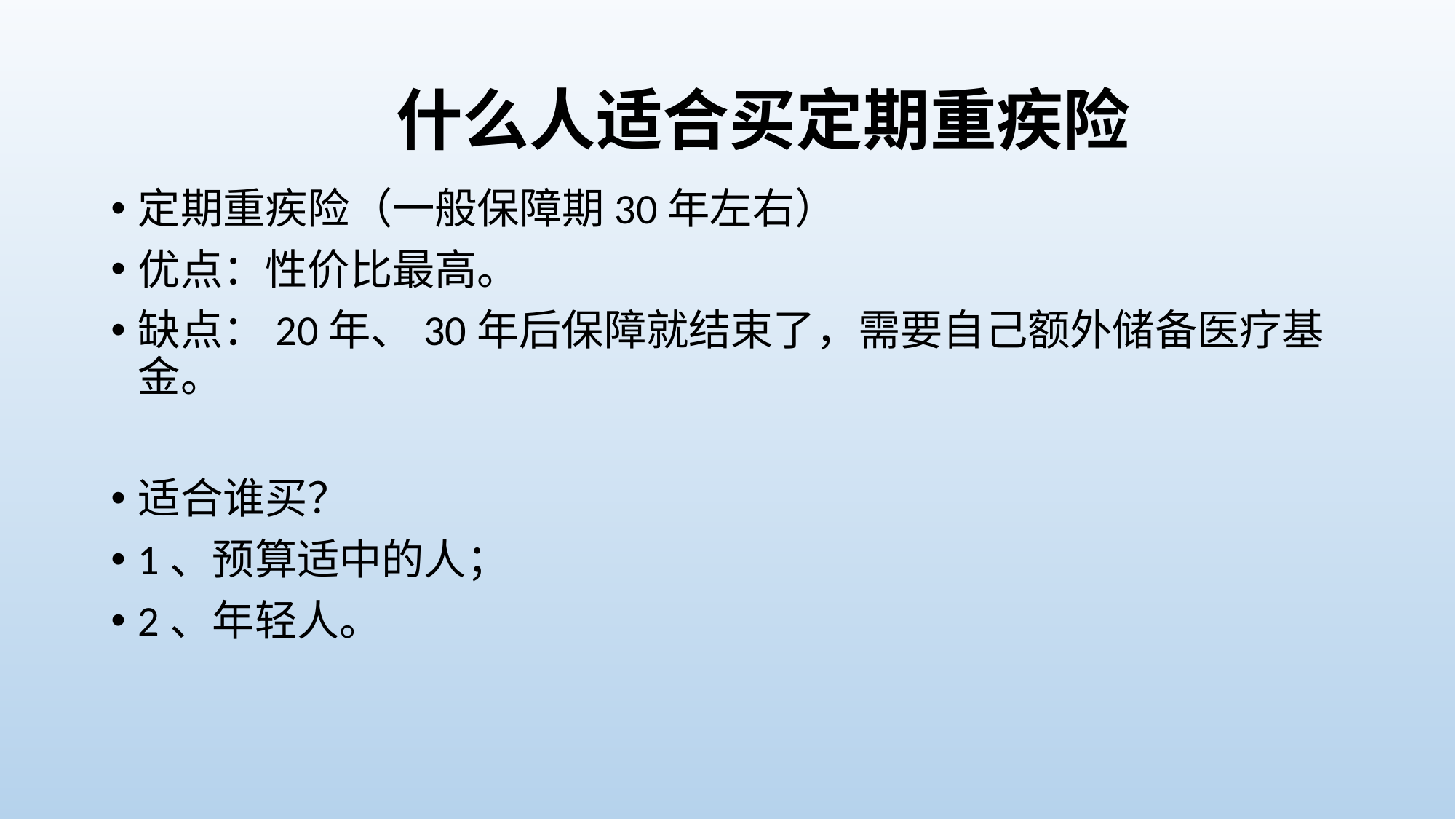

# 什么人适合买定期重疾险
定期重疾险（一般保障期30年左右）
优点：性价比最高。
缺点：20年、30年后保障就结束了，需要自己额外储备医疗基金。

适合谁买？
1、预算适中的人；
2、年轻人。